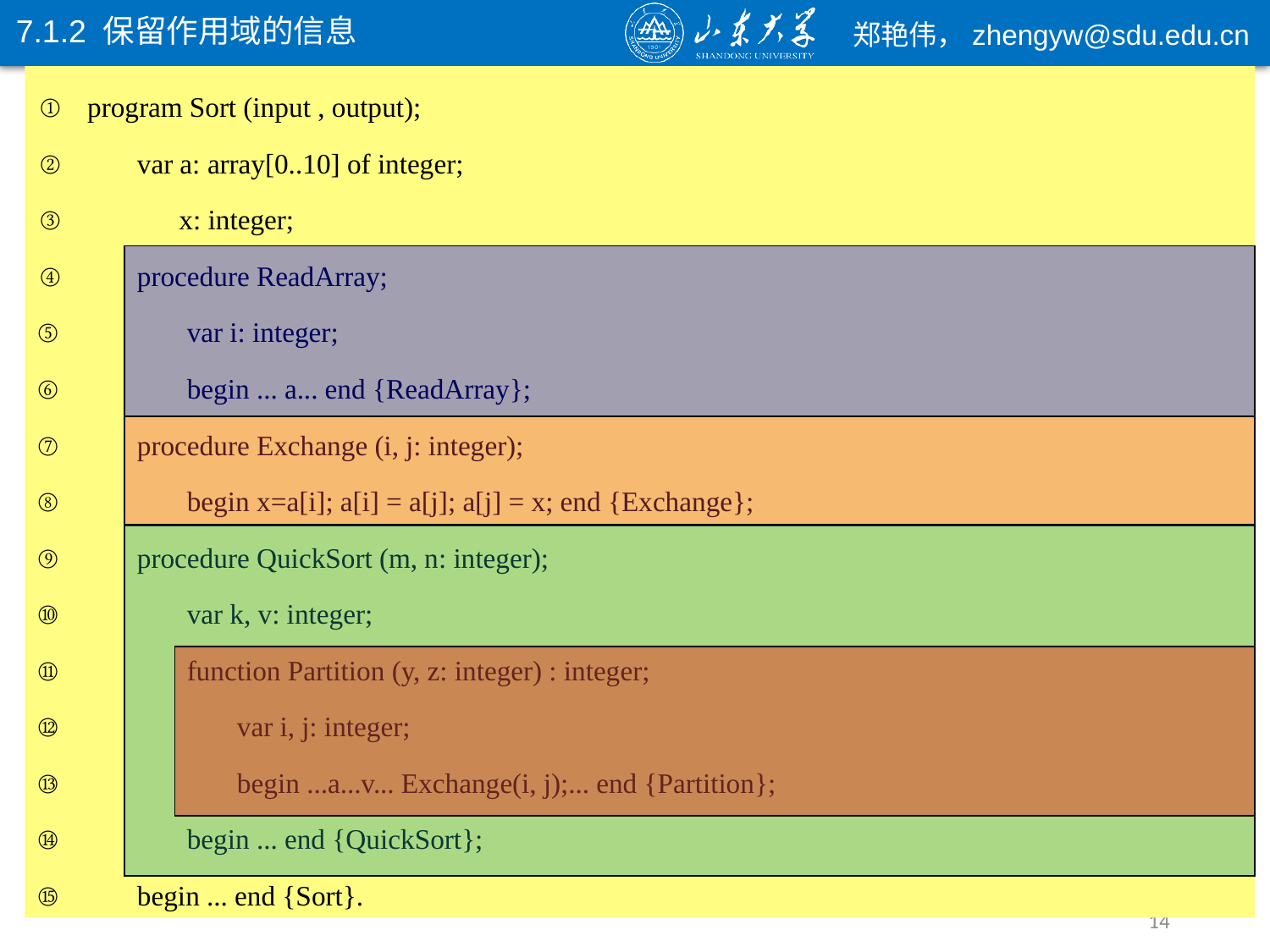

7.1.2 保留作用域的信息
program Sort (input , output);
var a: array[0..10] of integer;
      x: integer;
procedure ReadArray;
var i: integer;
begin ... a... end {ReadArray};
procedure Exchange (i, j: integer);
begin x=a[i]; a[i] = a[j]; a[j] = x; end {Exchange};
procedure QuickSort (m, n: integer);
var k, v: integer;
function Partition (y, z: integer) : integer;
var i, j: integer;
begin ...a...v... Exchange(i, j);... end {Partition};
begin ... end {QuickSort};
begin ... end {Sort}.

14